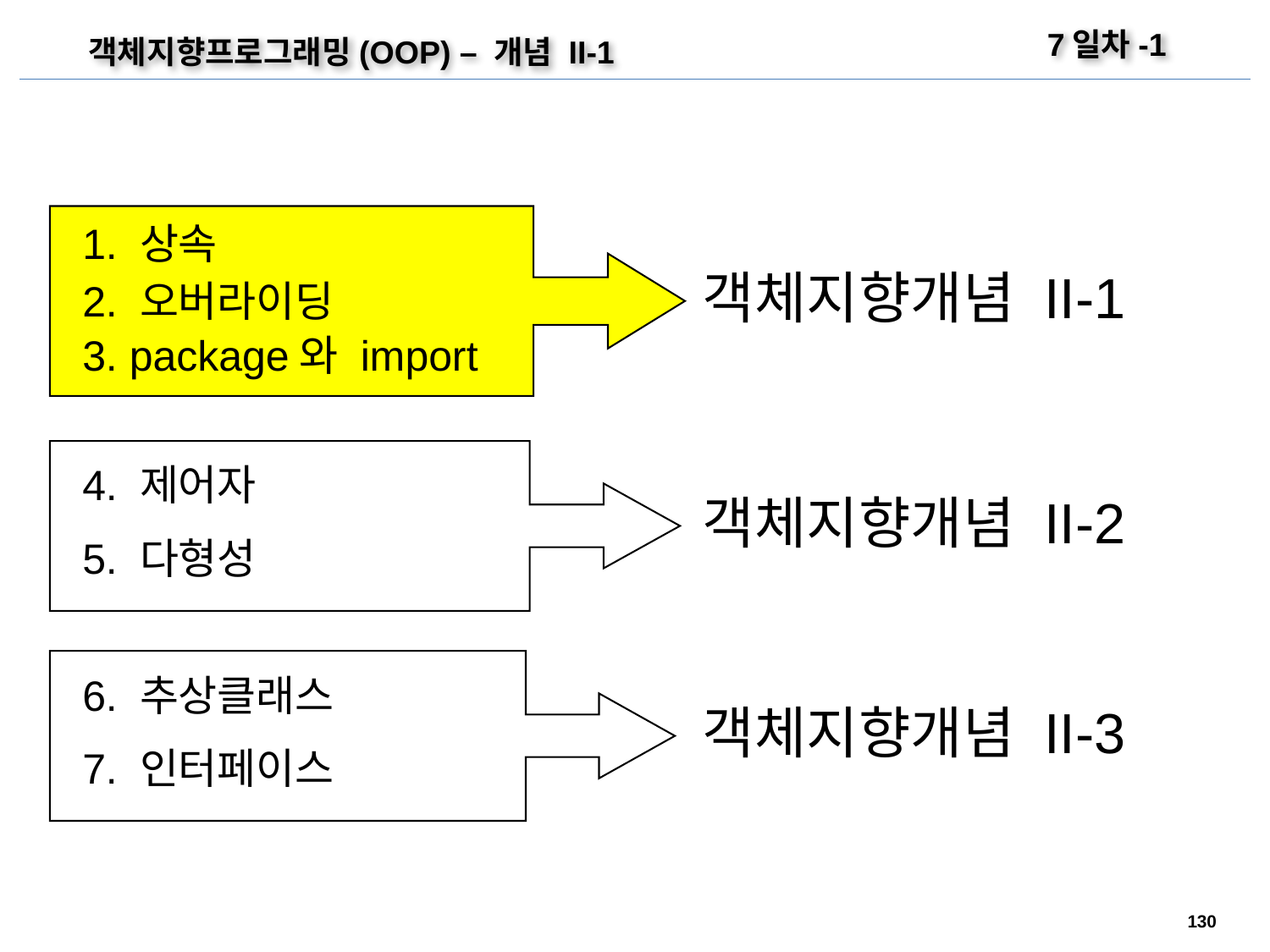

7일차-1
객체지향프로그래밍(OOP) – 개념 II-1

1. 상속
객체지향개념 II-1
2. 오버라이딩
3. package와 import

4. 제어자
객체지향개념 II-2
5. 다형성

6. 추상클래스
객체지향개념 II-3
7. 인터페이스